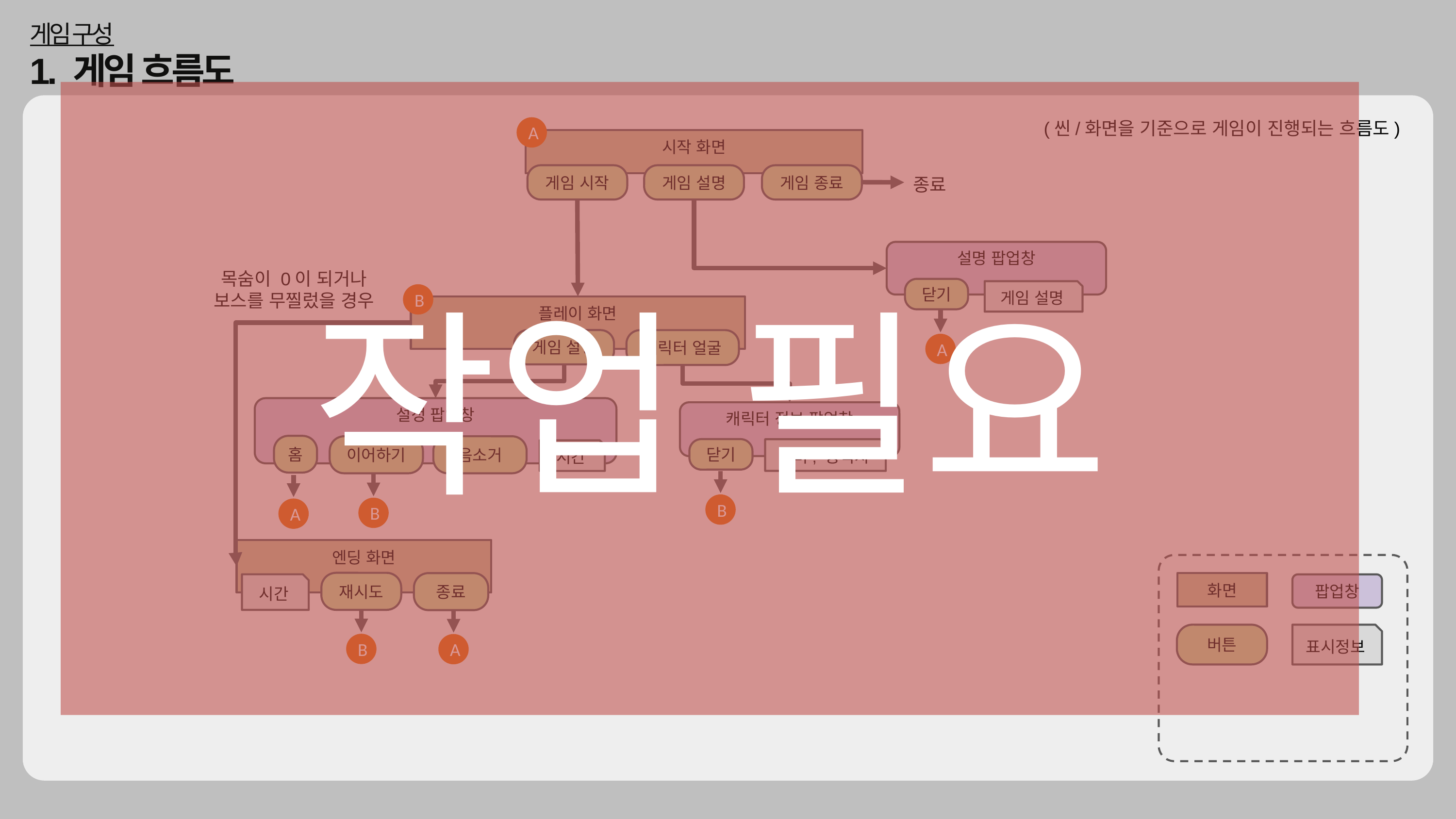

게임 구성
1. 게임 흐름도
작업 필요

(씬/화면을 기준으로 게임이 진행되는 흐름도)
A
시작 화면
게임 설명
게임 종료
게임 시작
종료
설명 팝업창
목숨이 0이 되거나
보스를 무찔렀을 경우
닫기
게임 설명
B
플레이 화면
게임 설명
캐릭터 얼굴
A
설정 팝업창
캐릭터 정보 팝업창
홈
이어하기
음소거
닫기
장비, 능력치
시간
B
B
A
엔딩 화면

재시도
화면
종료
시간
팝업창
버튼
표시정보
B
A